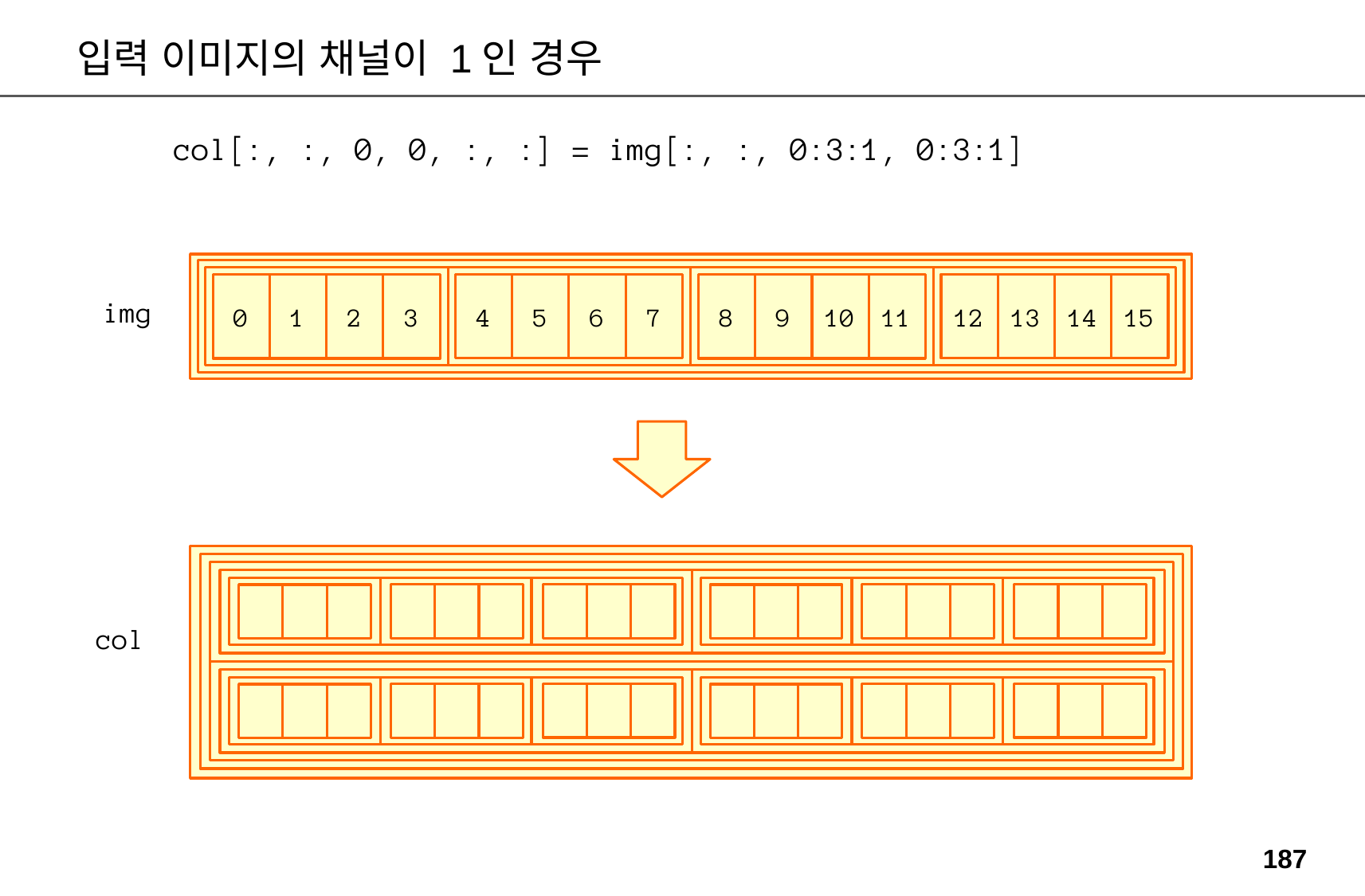

입력 이미지의 채널이 1인 경우
col[:, :, 0, 0, :, :] = img[:, :, 0:3:1, 0:3:1]

4
5
6
7
12
13
14
15
0
1
2
3
8
9
10
11
img

col